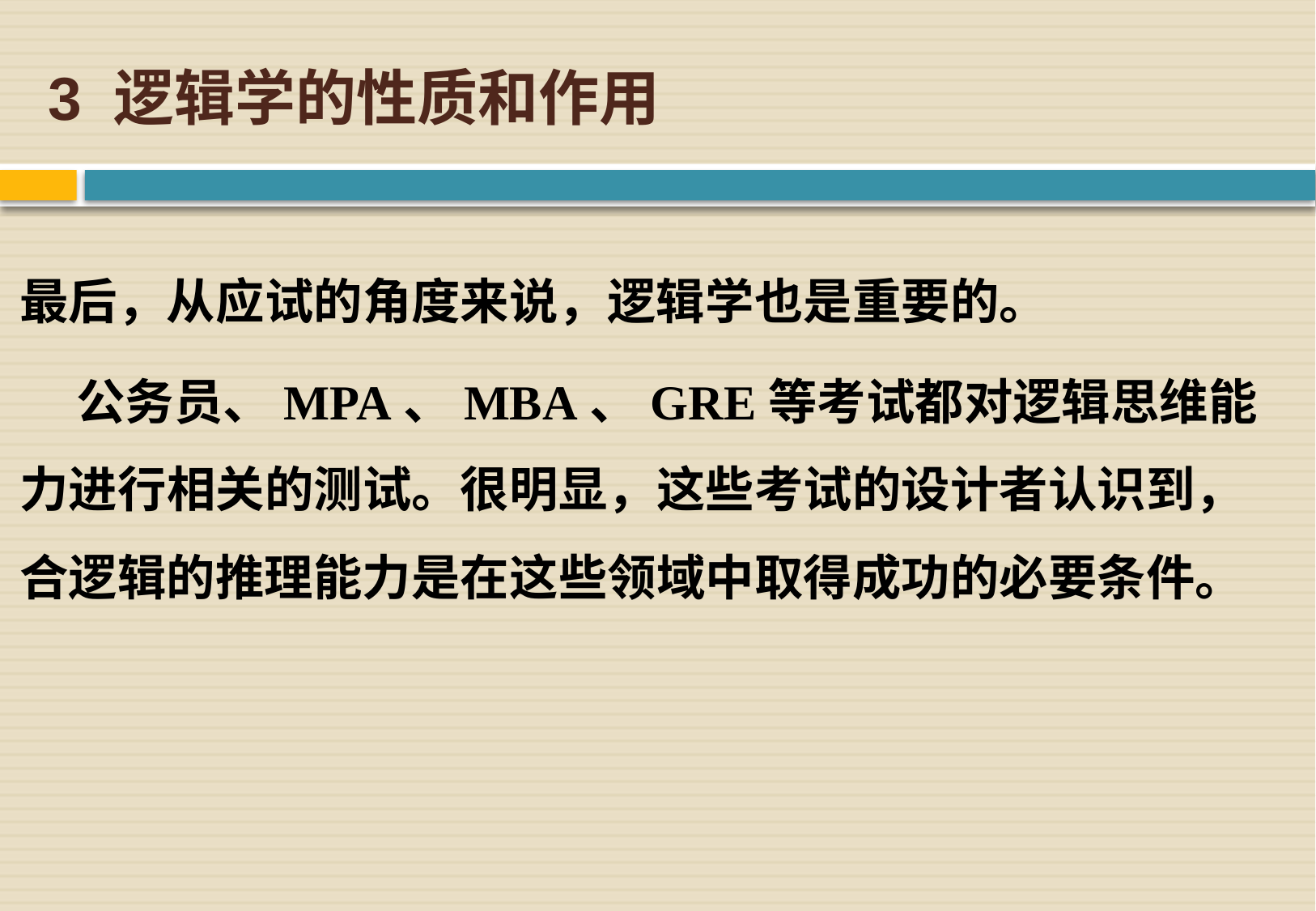

# 3 逻辑学的性质和作用
最后，从应试的角度来说，逻辑学也是重要的。
    公务员、MPA、MBA、GRE等考试都对逻辑思维能力进行相关的测试。很明显，这些考试的设计者认识到，合逻辑的推理能力是在这些领域中取得成功的必要条件。